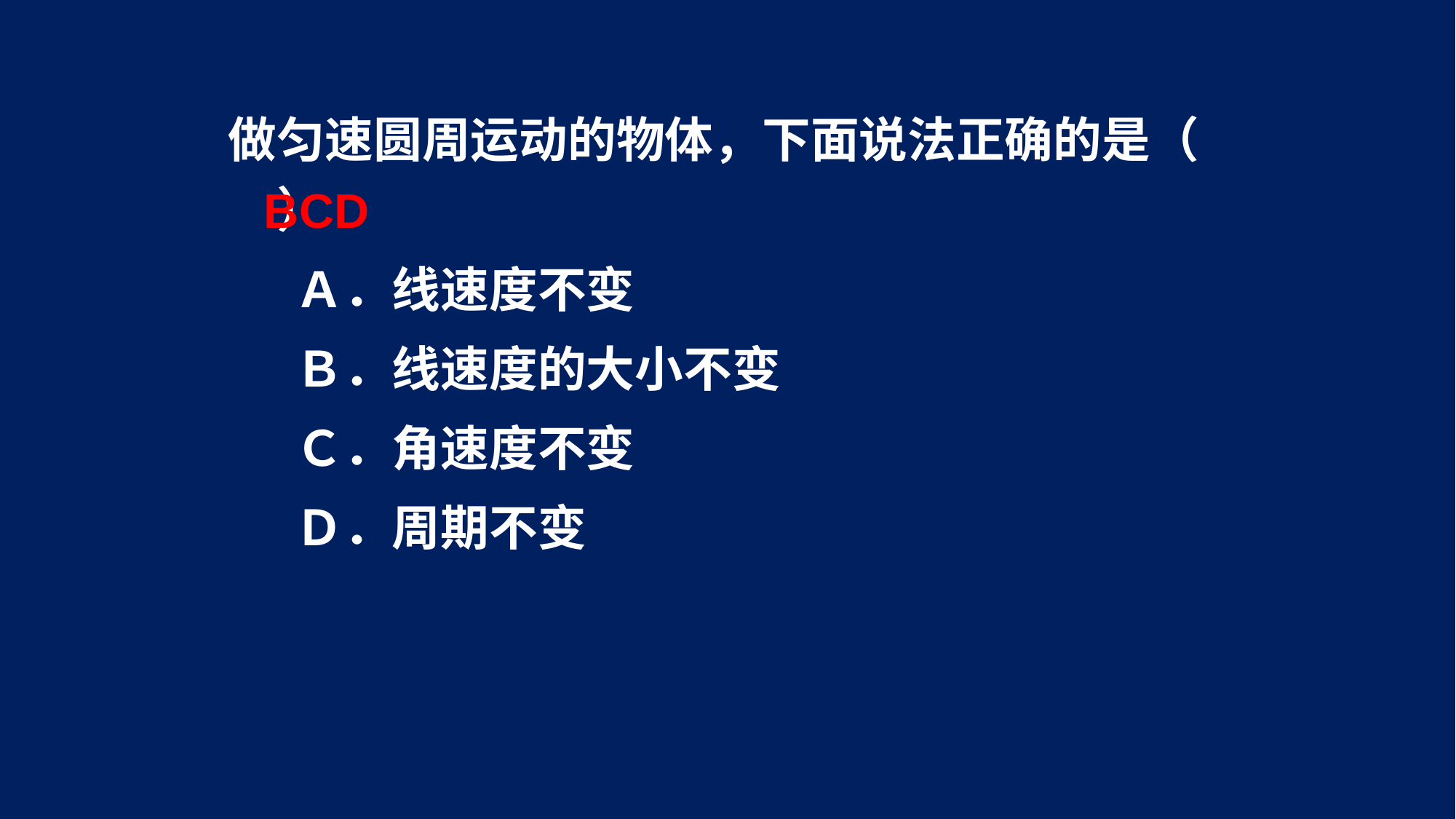

做匀速圆周运动的物体，下面说法正确的是（  　）
     Ａ．线速度不变
     Ｂ．线速度的大小不变
     Ｃ．角速度不变
     Ｄ．周期不变
BCD